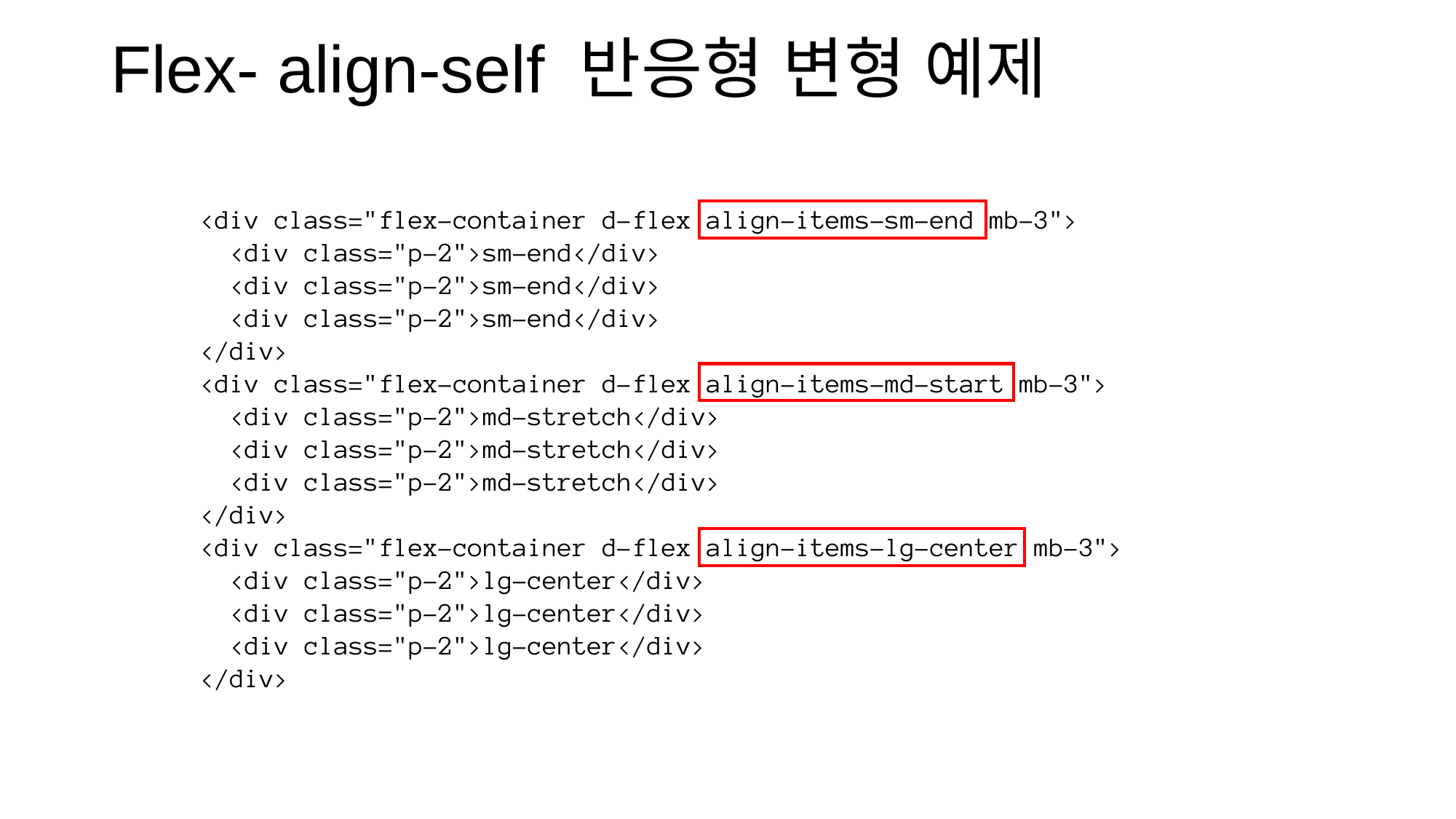

# Flex- align-self 반응형 변형 예제
      <div class="flex-container d-flex align-items-sm-end mb-3">
        <div class="p-2">sm-end</div>
        <div class="p-2">sm-end</div>
        <div class="p-2">sm-end</div>
      </div>
      <div class="flex-container d-flex align-items-md-start mb-3">
        <div class="p-2">md-stretch</div>
        <div class="p-2">md-stretch</div>
        <div class="p-2">md-stretch</div>
      </div>
      <div class="flex-container d-flex align-items-lg-center mb-3">
        <div class="p-2">lg-center</div>
        <div class="p-2">lg-center</div>
        <div class="p-2">lg-center</div>
      </div>